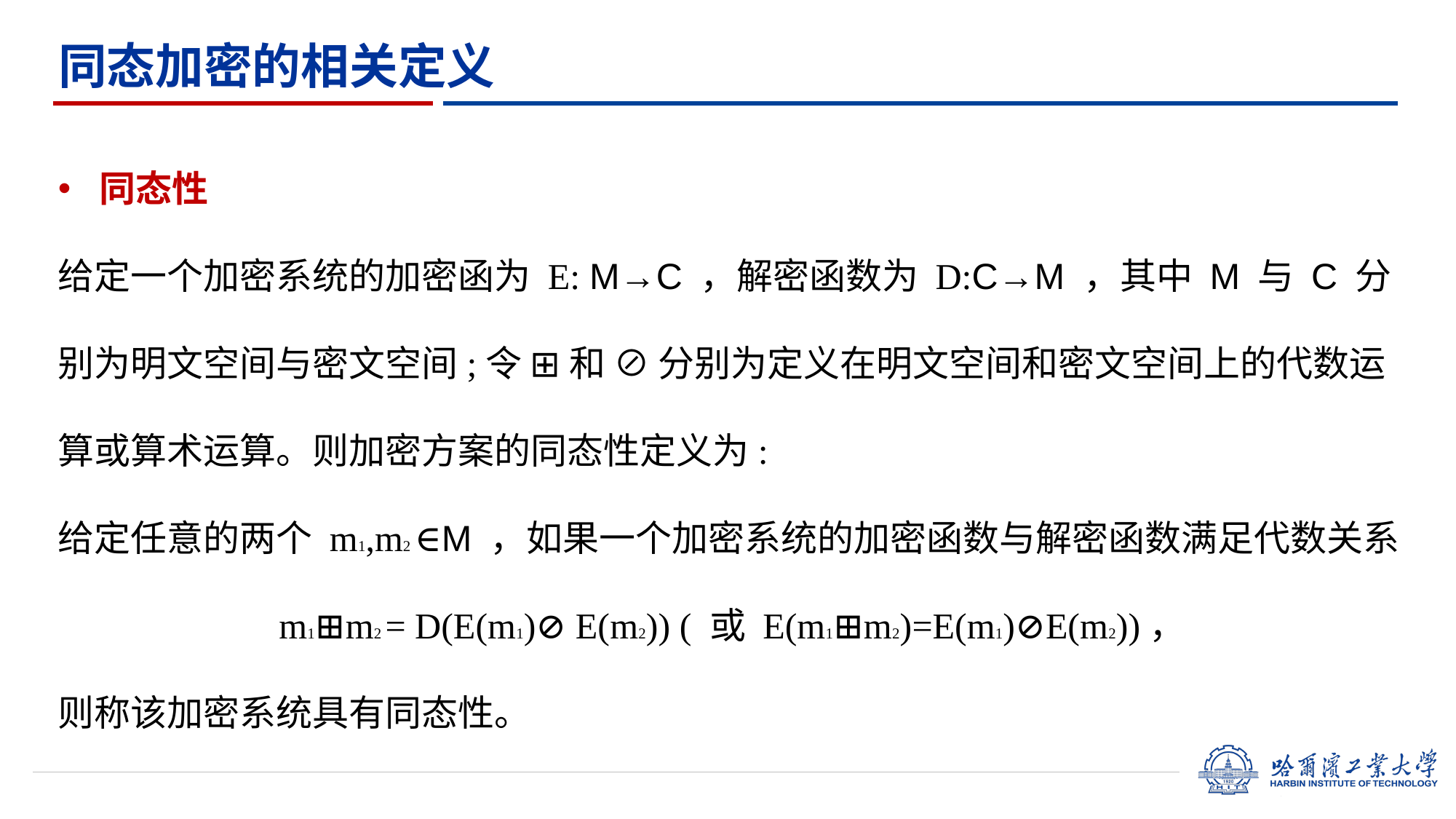

# 同态加密的相关定义
同态性
给定一个加密系统的加密函为 E: M→C ，解密函数为 D:C→M ，其中 M 与 C 分别为明文空间与密文空间;令 ⊞ 和 ⊘ 分别为定义在明文空间和密文空间上的代数运算或算术运算。则加密方案的同态性定义为:
给定任意的两个 m1,m2 ∈M ，如果一个加密系统的加密函数与解密函数满足代数关系
m1⊞m2 = D(E(m1)⊘ E(m2)) ( 或 E(m1⊞m2)=E(m1)⊘E(m2))，
则称该加密系统具有同态性。